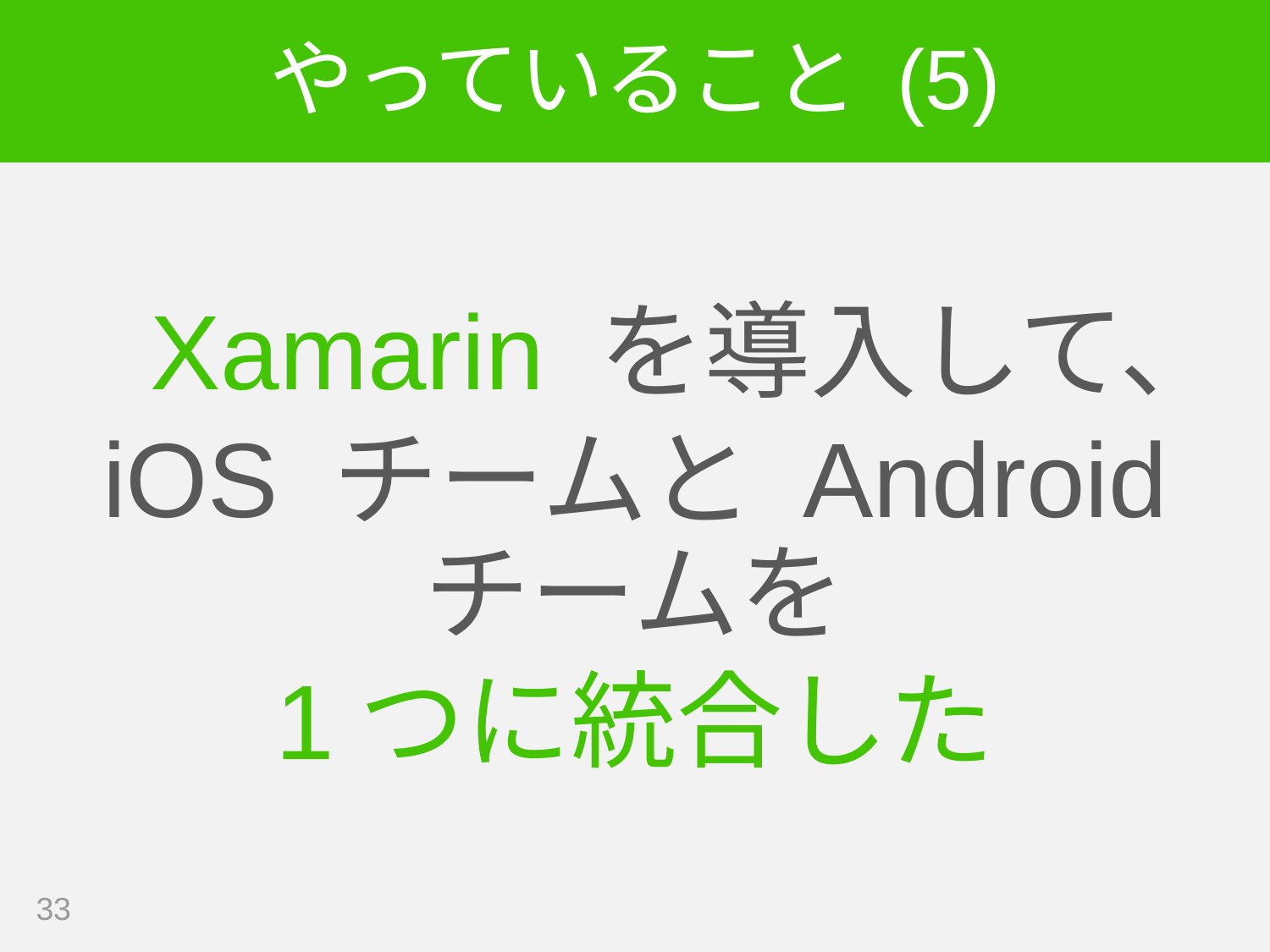

# やっていること (5)
Xamarin を導入して、
iOS チームと Android チームを
1つに統合した
33